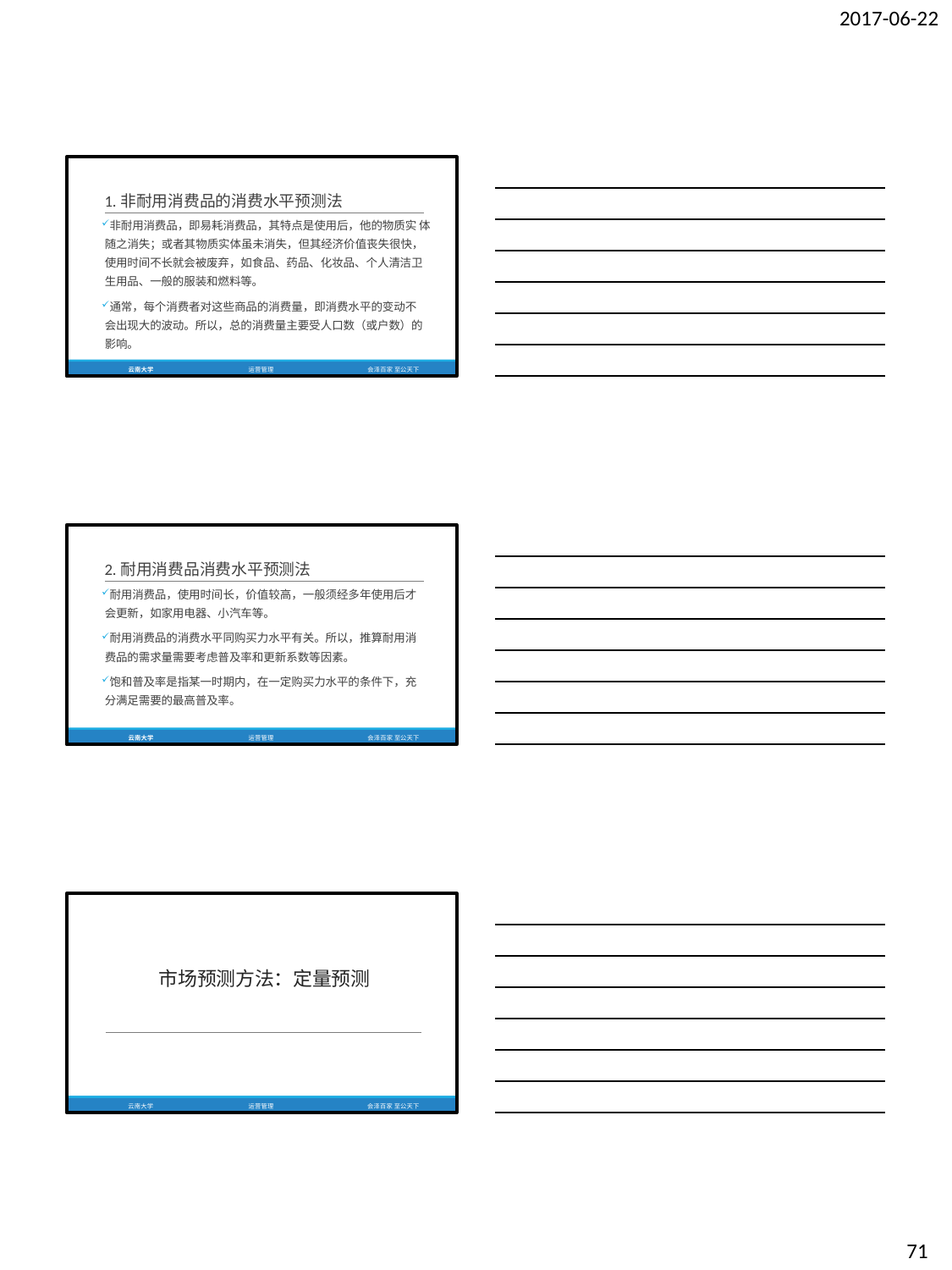

2017-06-22

1.非耐用消费品的消费水平预测法
非耐用消费品，即易耗消费品，其特点是使用后，他的物质实 体随之消失；或者其物质实体虽未消失，但其经济价值丧失很快，  使用时间不长就会被废弃，如食品、药品、化妆品、个人清洁卫 生用品、一般的服装和燃料等。
通常，每个消费者对这些商品的消费量，即消费水平的变动不 会出现大的波动。所以，总的消费量主要受人口数（或户数）的 影响。

云南大学
运营管理
会泽百家 至公天下

2.耐用消费品消费水平预测法
耐用消费品，使用时间长，价值较高，一般须经多年使用后才 会更新，如家用电器、小汽车等。
耐用消费品的消费水平同购买力水平有关。所以，推算耐用消 费品的需求量需要考虑普及率和更新系数等因素。
饱和普及率是指某一时期内，在一定购买力水平的条件下，充 分满足需要的最高普及率。

云南大学
运营管理
会泽百家 至公天下

市场预测方法：定量预测

云南大学
运营管理
会泽百家 至公天下

71